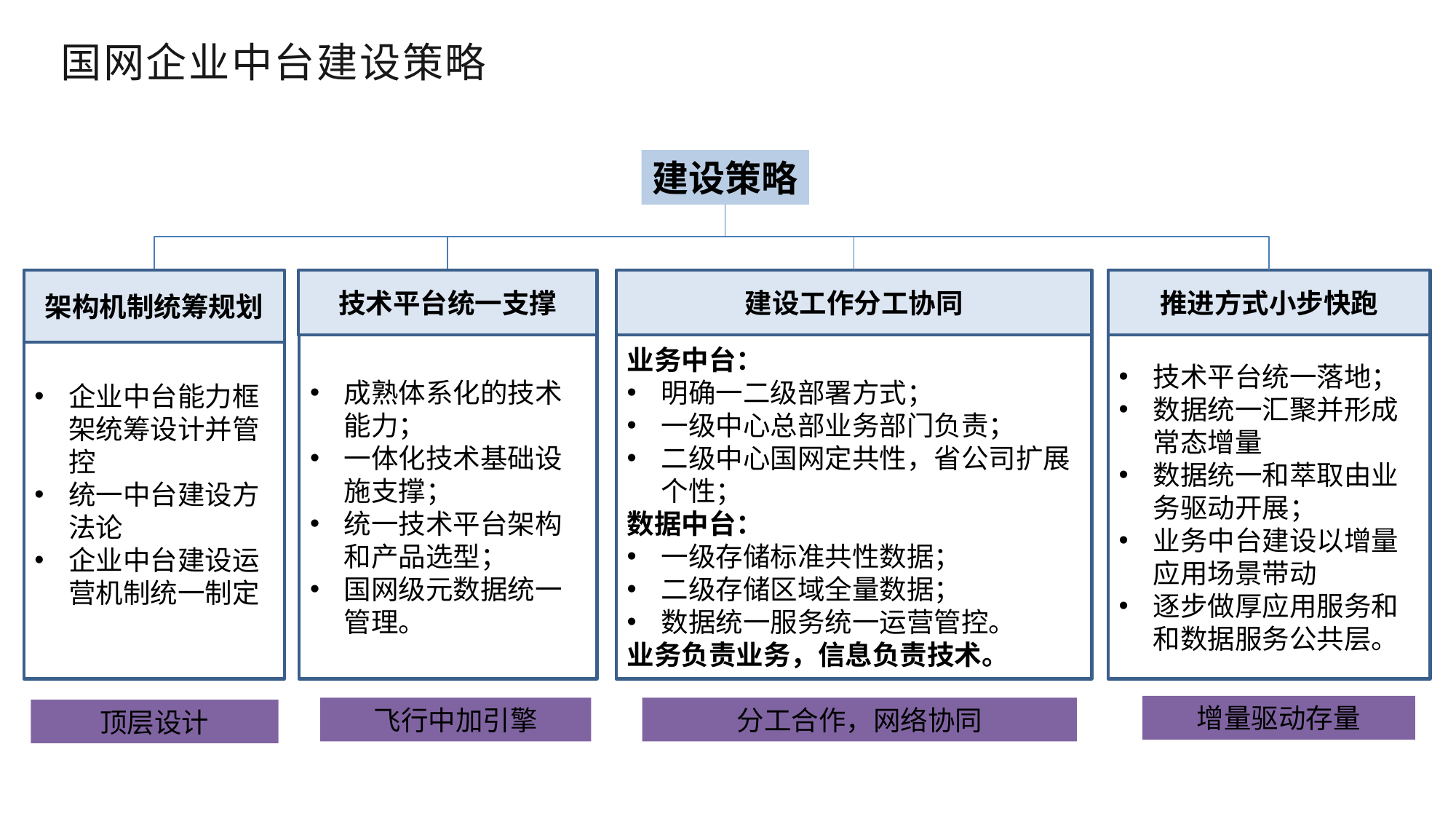

国网企业中台建设策略
建设策略
架构机制统筹规划
企业中台能力框架统筹设计并管控
统一中台建设方法论
企业中台建设运营机制统一制定

技术平台统一支撑
建设工作分工协同
推进方式小步快跑
技术平台统一落地；
数据统一汇聚并形成常态增量
数据统一和萃取由业务驱动开展；
业务中台建设以增量应用场景带动
逐步做厚应用服务和和数据服务公共层。
成熟体系化的技术能力；
一体化技术基础设施支撑；
统一技术平台架构和产品选型；
国网级元数据统一管理。
业务中台：
明确一二级部署方式；
一级中心总部业务部门负责；
二级中心国网定共性，省公司扩展个性；
数据中台：
一级存储标准共性数据；
二级存储区域全量数据；
数据统一服务统一运营管控。
业务负责业务，信息负责技术。
增量驱动存量
飞行中加引擎
分工合作，网络协同
顶层设计